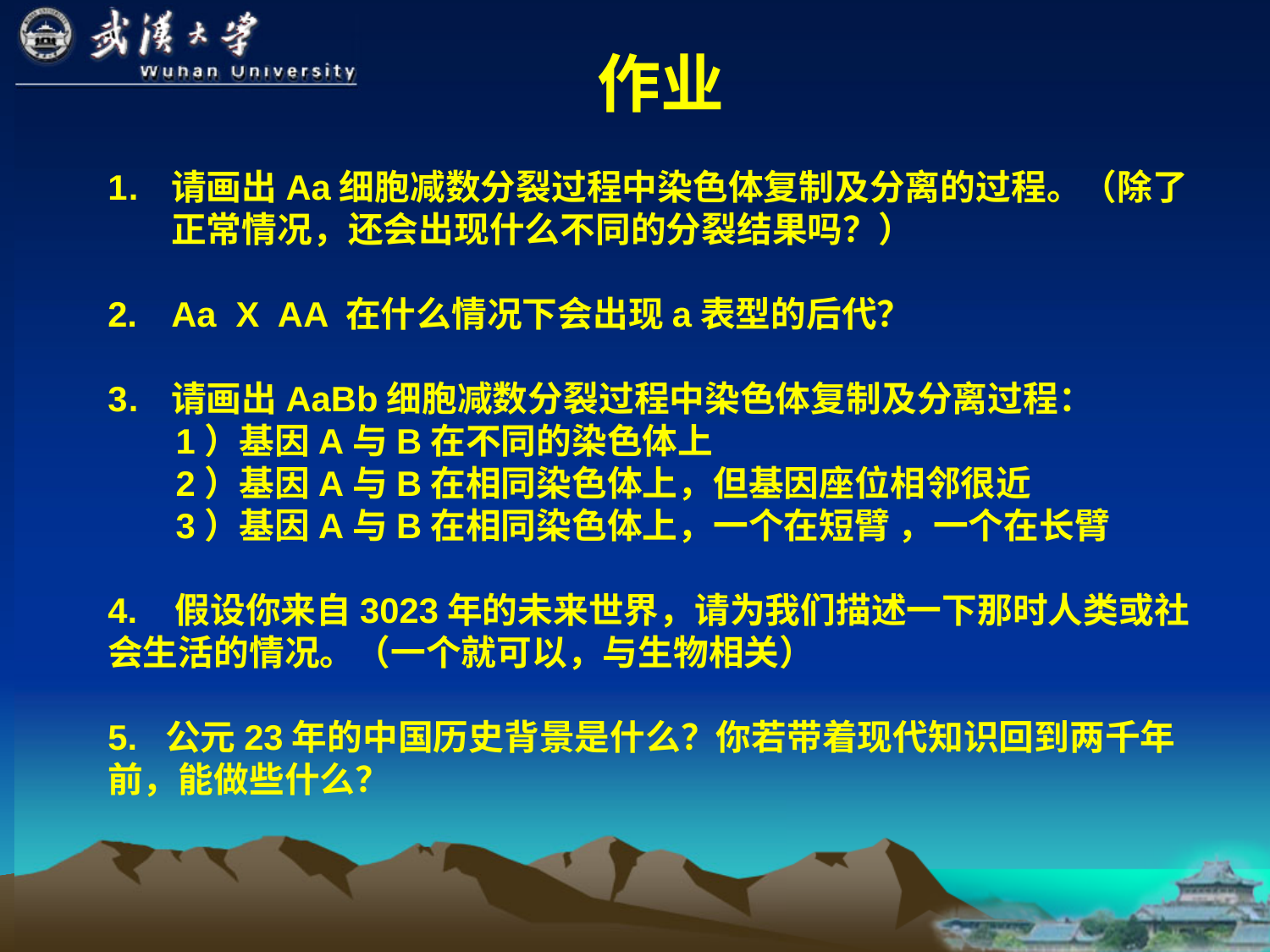

作业
请画出Aa细胞减数分裂过程中染色体复制及分离的过程。（除了正常情况，还会出现什么不同的分裂结果吗？）

Aa  X  AA 在什么情况下会出现a表型的后代？

请画出AaBb细胞减数分裂过程中染色体复制及分离过程：
       1）基因A与B在不同的染色体上
       2）基因A与B在相同染色体上，但基因座位相邻很近
       3）基因A与B在相同染色体上，一个在短臂 ，一个在长臂

4.   假设你来自3023年的未来世界，请为我们描述一下那时人类或社会生活的情况。（一个就可以，与生物相关）

5.  公元23年的中国历史背景是什么？你若带着现代知识回到两千年前，能做些什么？